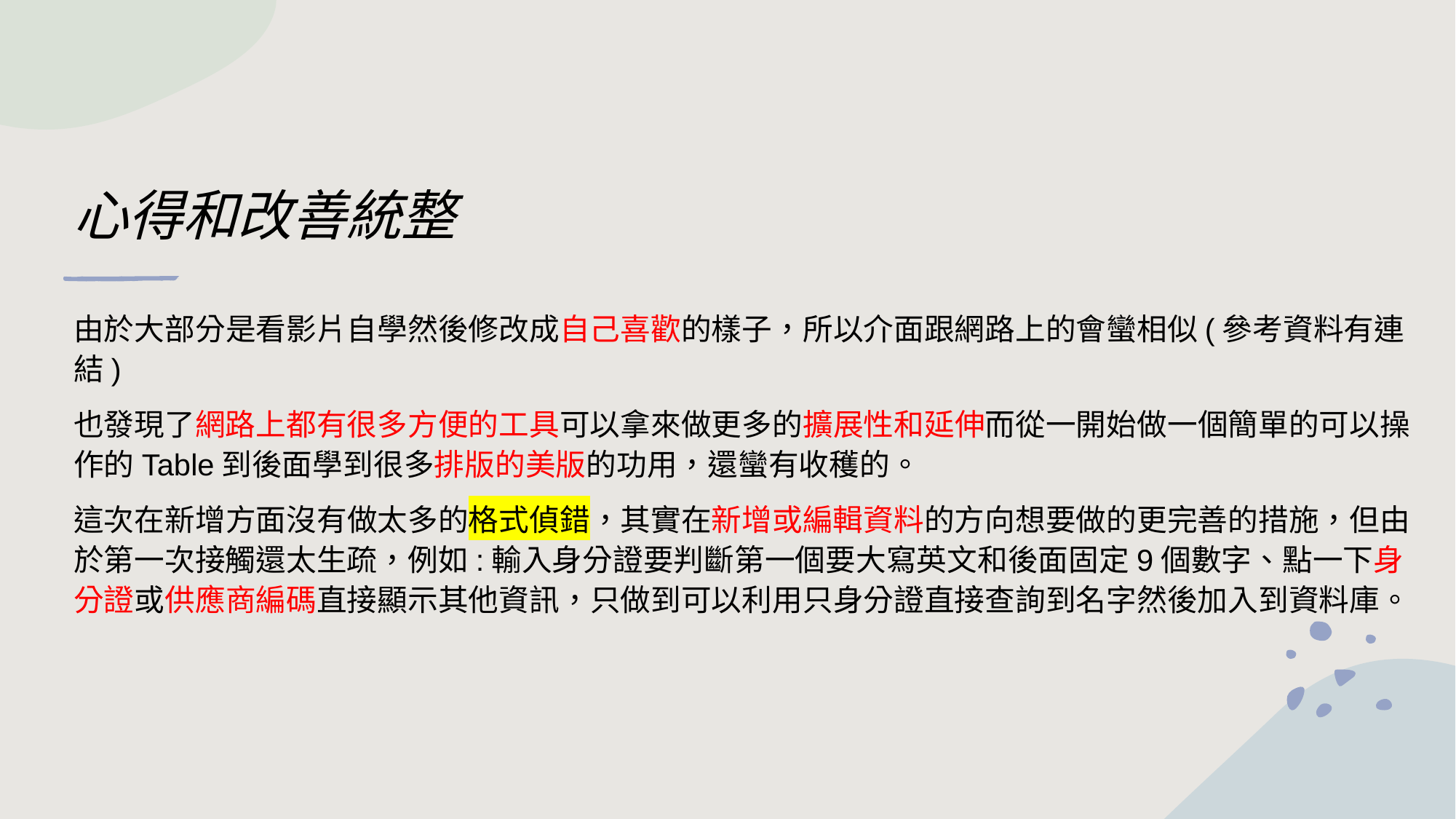

# 心得和改善統整
由於大部分是看影片自學然後修改成自己喜歡的樣子，所以介面跟網路上的會蠻相似(參考資料有連結)
也發現了網路上都有很多方便的工具可以拿來做更多的擴展性和延伸而從一開始做一個簡單的可以操作的Table到後面學到很多排版的美版的功用，還蠻有收穫的。
這次在新增方面沒有做太多的格式偵錯，其實在新增或編輯資料的方向想要做的更完善的措施，但由於第一次接觸還太生疏，例如:輸入身分證要判斷第一個要大寫英文和後面固定9個數字、點一下身分證或供應商編碼直接顯示其他資訊，只做到可以利用只身分證直接查詢到名字然後加入到資料庫。